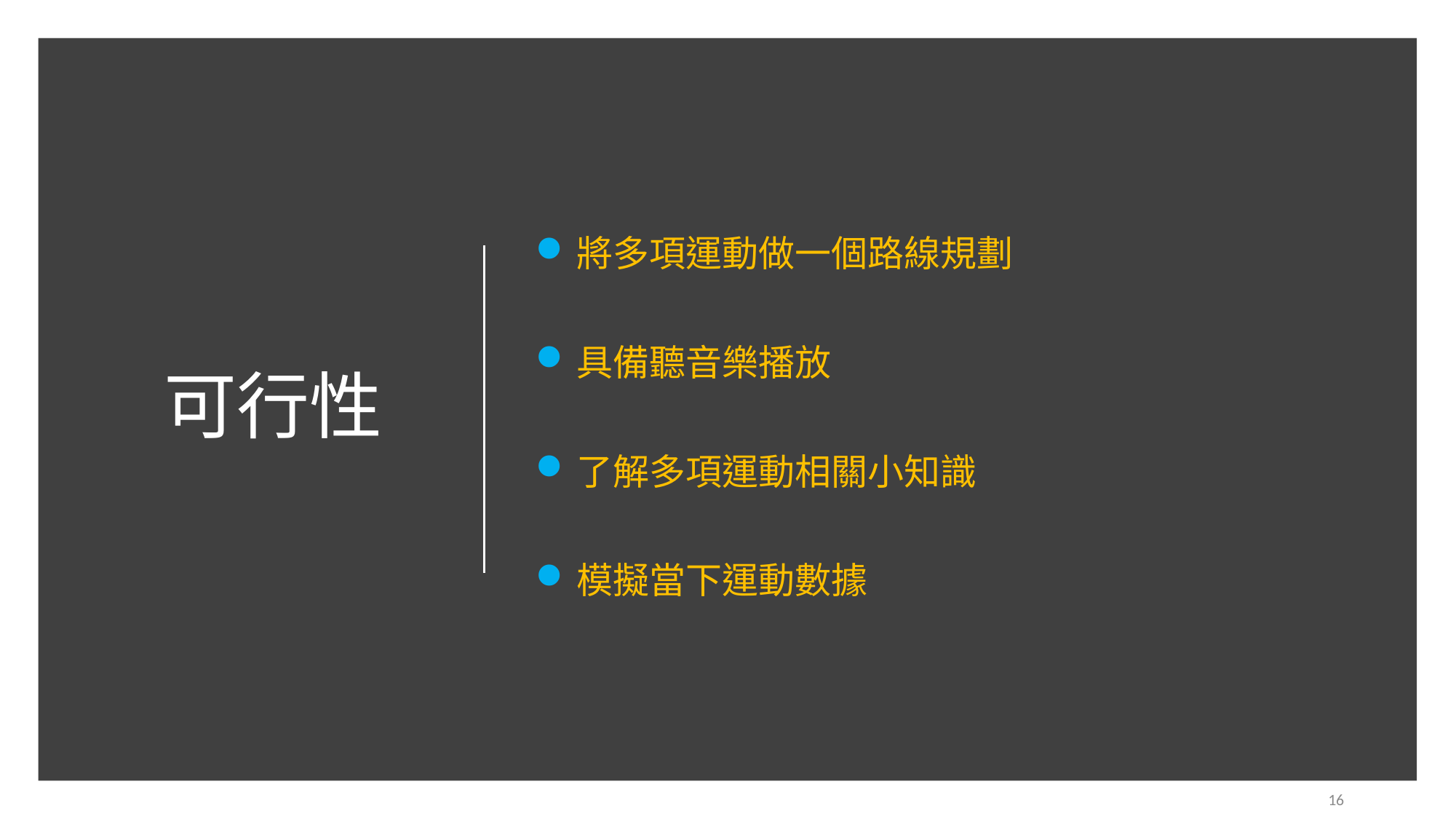

將多項運動做一個路線規劃

具備聽音樂播放

了解多項運動相關小知識

模擬當下運動數據
# 可行性
16